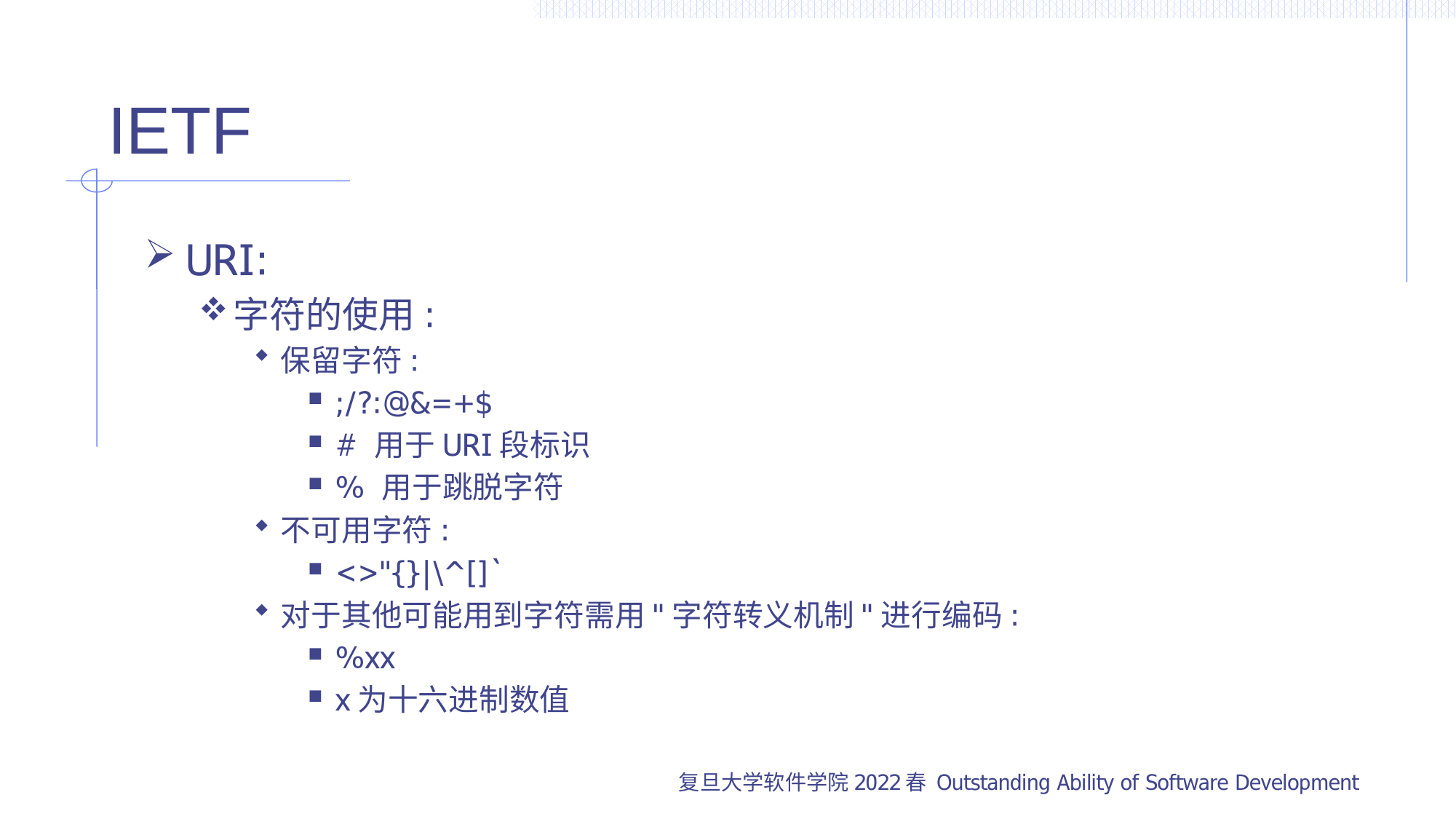

# IETF
URI:
字符的使用:
保留字符:
;/?:@&=+$
# 用于URI段标识
% 用于跳脱字符
不可用字符:
<>"{}|\^[]`
对于其他可能用到字符需用"字符转义机制"进行编码:
%xx
x为十六进制数值